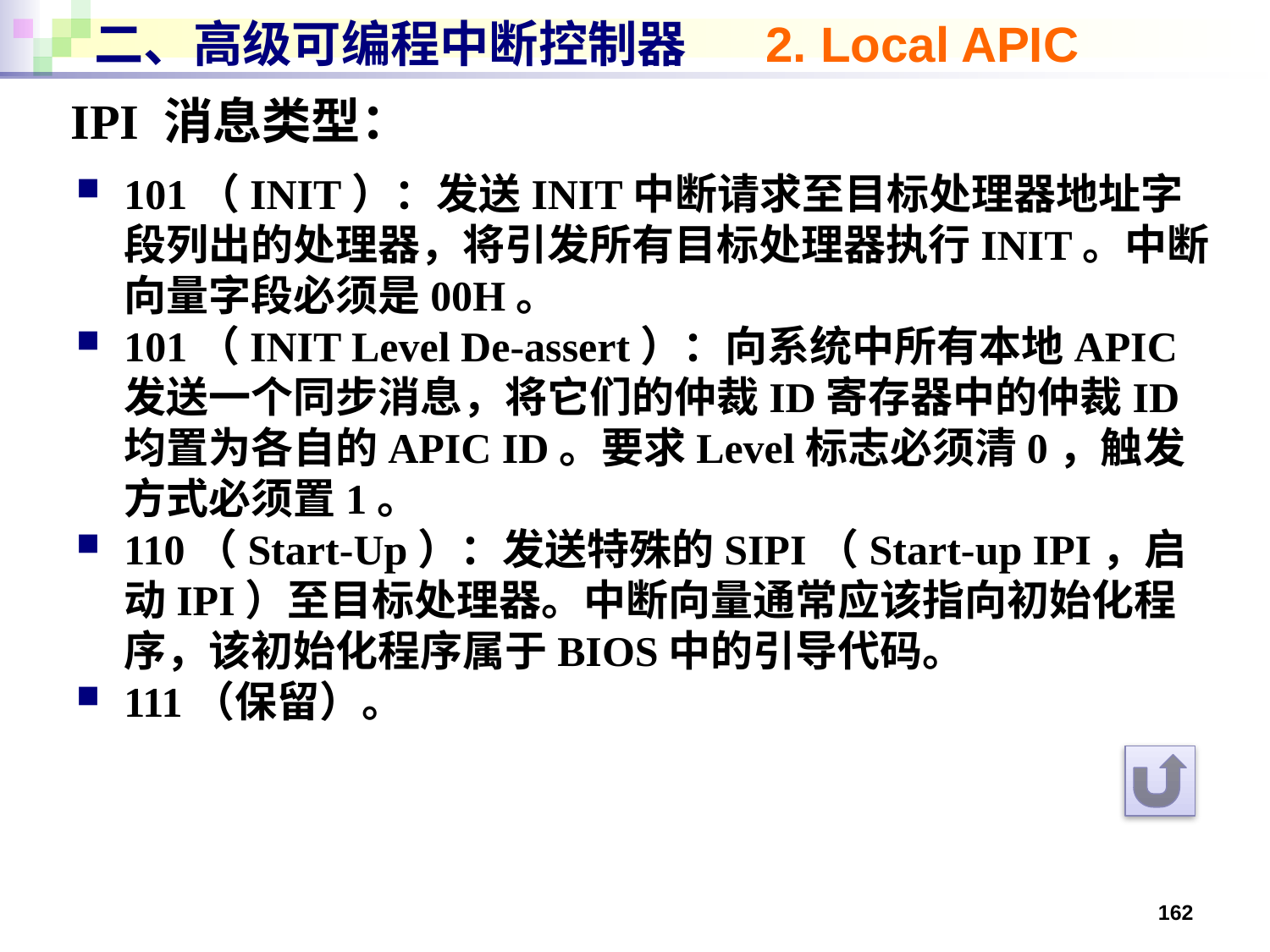

# 二、高级可编程中断控制器      2. Local APIC
IPI 消息类型：
101（INIT）：发送INIT中断请求至目标处理器地址字段列出的处理器，将引发所有目标处理器执行INIT。中断向量字段必须是00H。
101（INIT Level De-assert）：向系统中所有本地APIC发送一个同步消息，将它们的仲裁ID寄存器中的仲裁ID均置为各自的APIC ID。要求Level标志必须清0，触发方式必须置1。
110（Start-Up）：发送特殊的SIPI（Start-up IPI，启动IPI）至目标处理器。中断向量通常应该指向初始化程序，该初始化程序属于BIOS中的引导代码。
111（保留）。

162